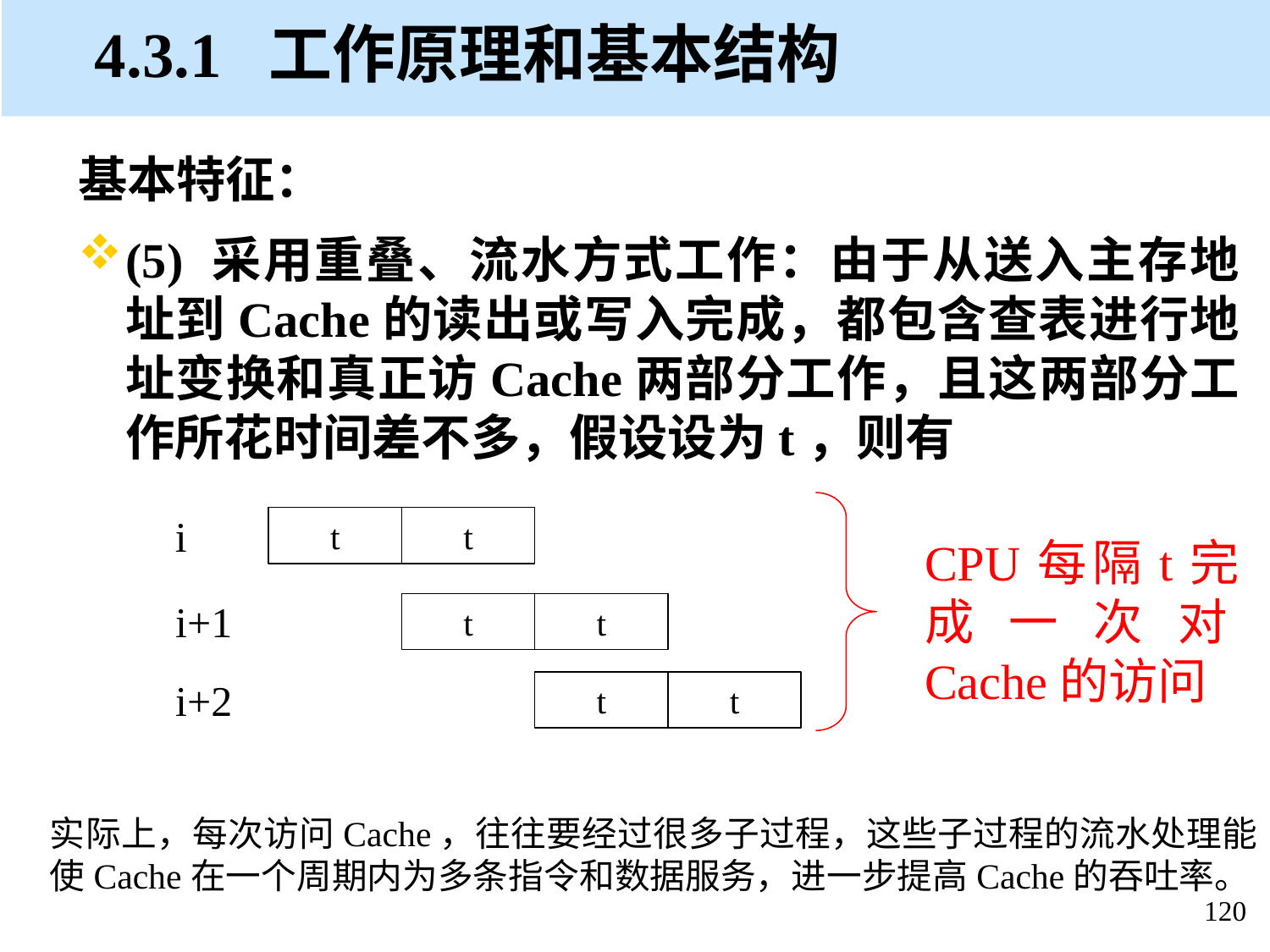

# 4.3.1  工作原理和基本结构
基本特征：
(5) 采用重叠、流水方式工作：由于从送入主存地址到Cache的读出或写入完成，都包含查表进行地址变换和真正访Cache两部分工作，且这两部分工作所花时间差不多，假设设为t，则有

i
t
t
CPU每隔t完成一次对Cache的访问
i+1
t
t
i+2
t
t
实际上，每次访问Cache，往往要经过很多子过程，这些子过程的流水处理能使Cache在一个周期内为多条指令和数据服务，进一步提高Cache的吞吐率。